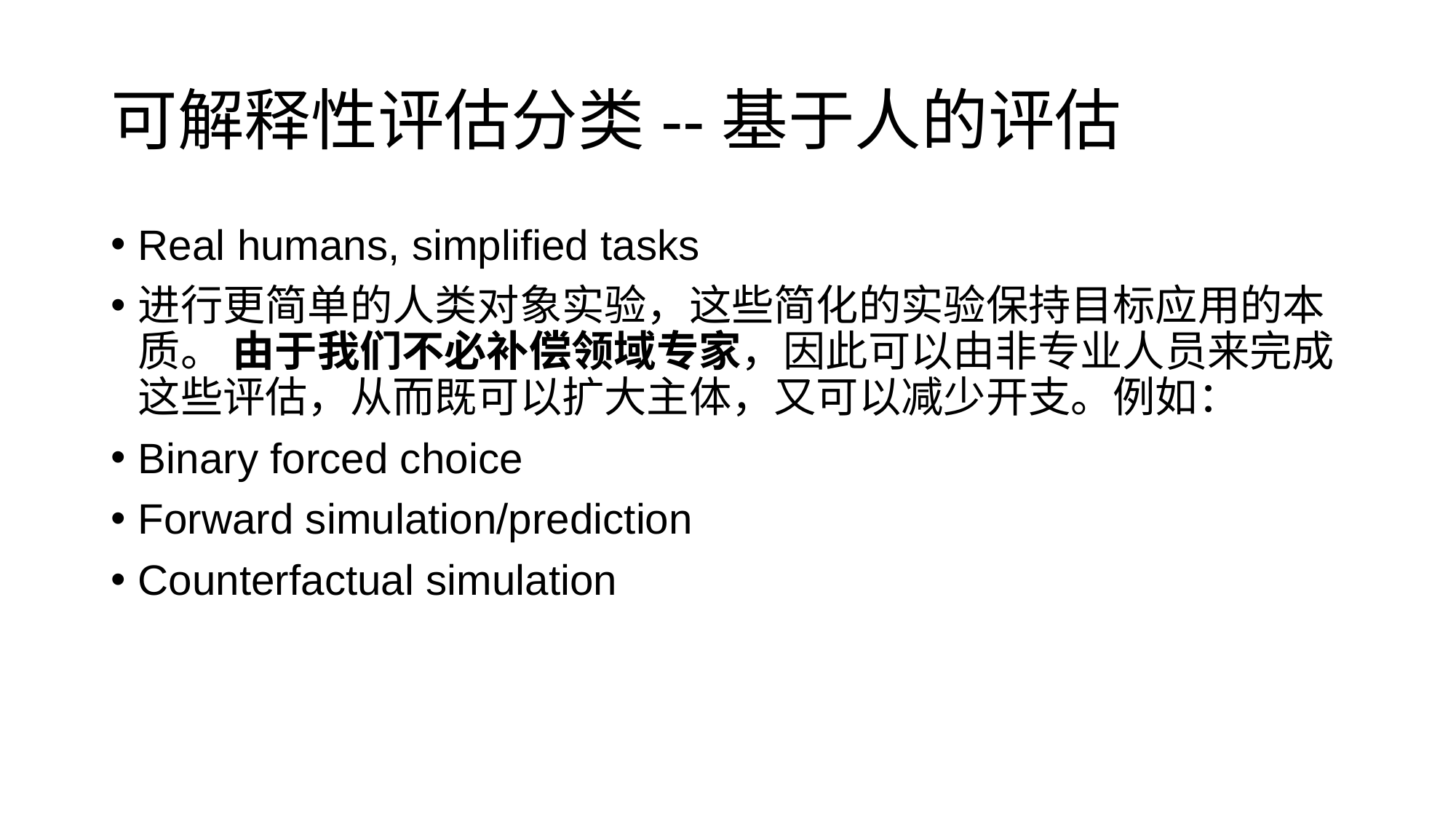

# 可解释性评估分类--基于人的评估
Real humans, simpliﬁed tasks
进行更简单的人类对象实验，这些简化的实验保持目标应用的本质。 由于我们不必补偿领域专家，因此可以由非专业人员来完成这些评估，从而既可以扩大主体，又可以减少开支。例如：
Binary forced choice
Forward simulation/prediction
Counterfactual simulation